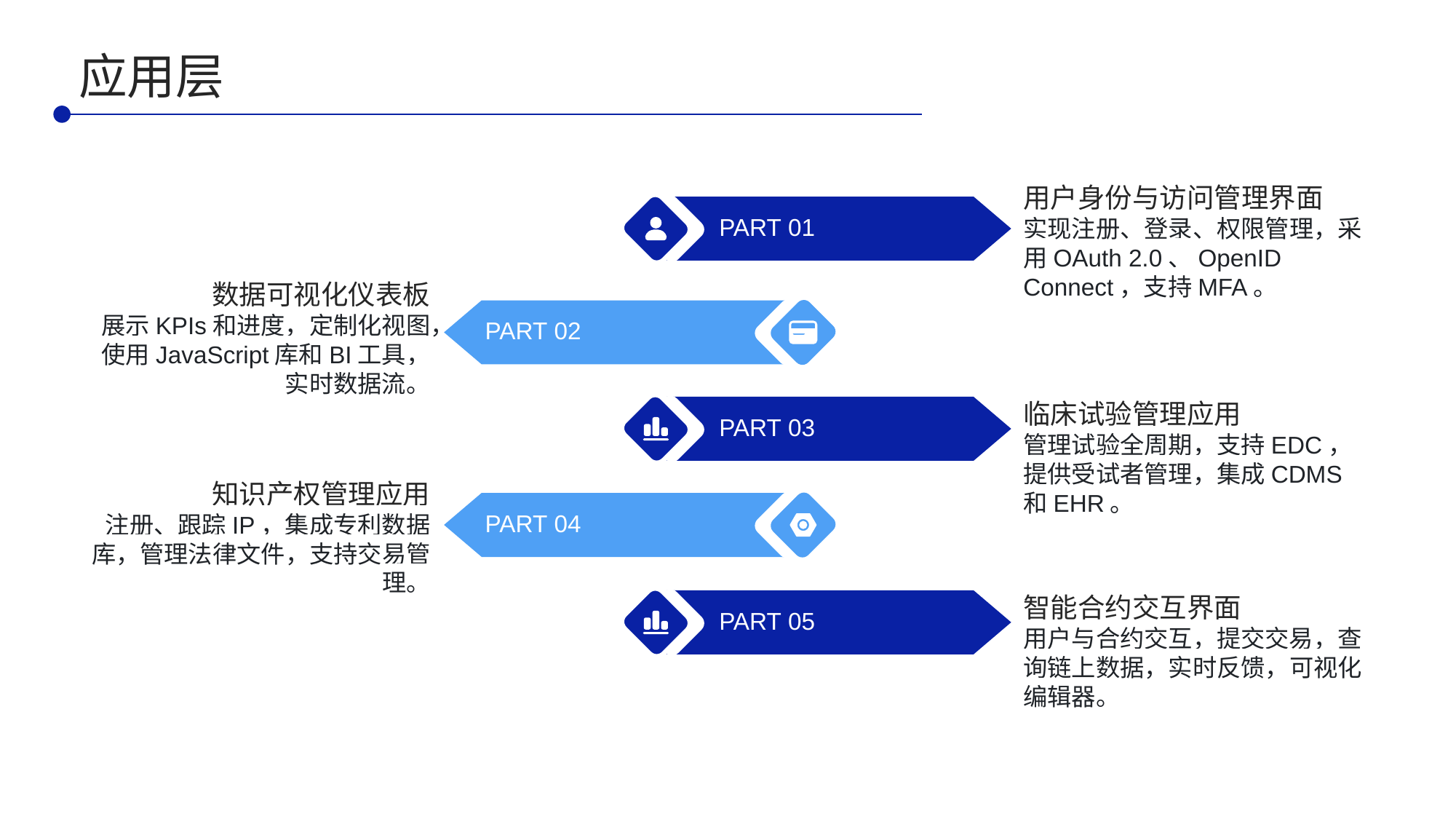

应用层

用户身份与访问管理界面
实现注册、登录、权限管理，采用OAuth 2.0、OpenID Connect，支持MFA。

PART 01

数据可视化仪表板
展示KPIs和进度，定制化视图，使用JavaScript库和BI工具，实时数据流。

PART 02

临床试验管理应用
管理试验全周期，支持EDC，提供受试者管理，集成CDMS和EHR。

PART 03

知识产权管理应用
注册、跟踪IP，集成专利数据库，管理法律文件，支持交易管理。

PART 04

智能合约交互界面
用户与合约交互，提交交易，查询链上数据，实时反馈，可视化编辑器。

PART 05